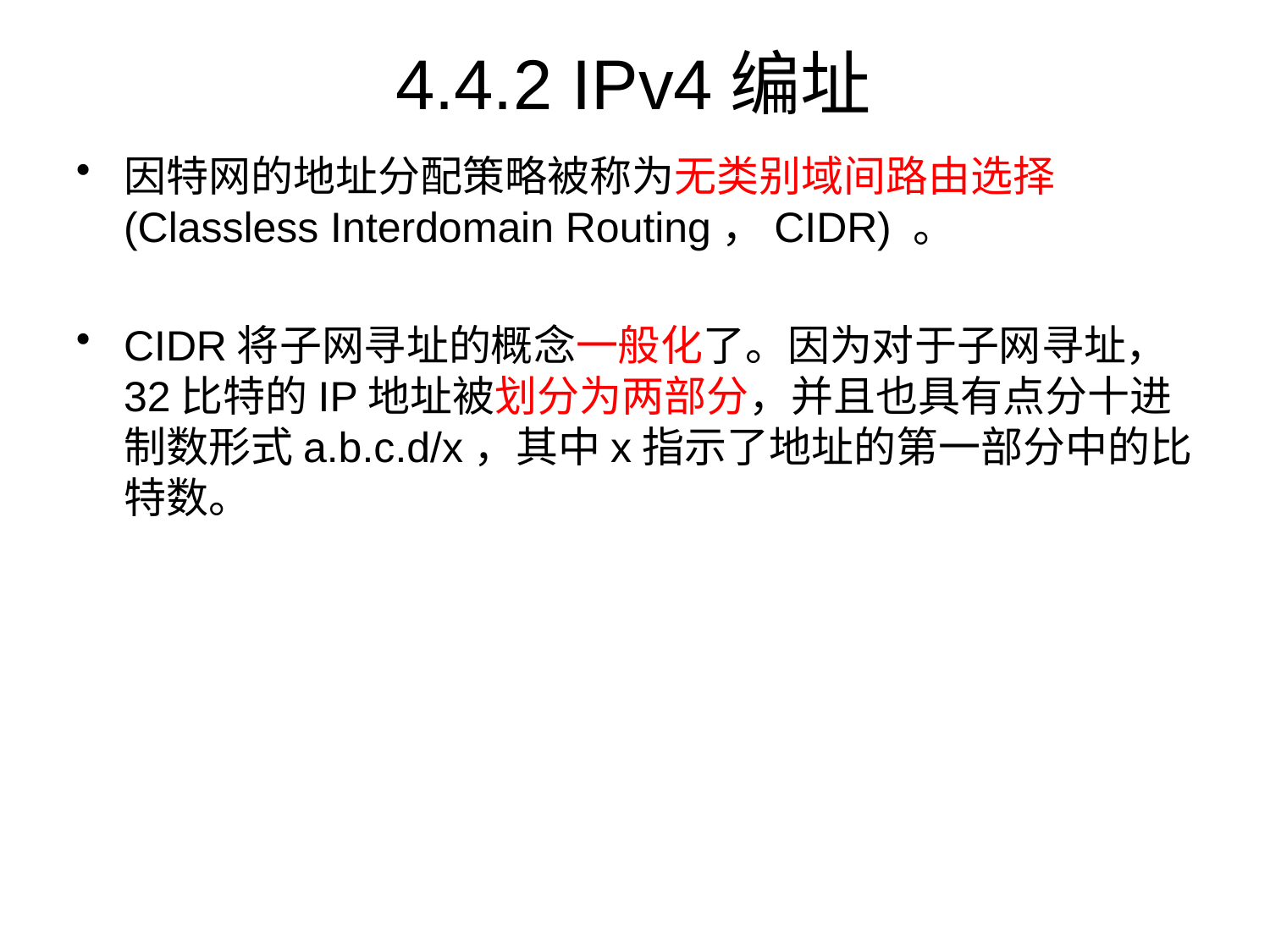

# 4.4.2 IPv4编址
因特网的地址分配策略被称为无类别域间路由选择(Classless Interdomain Routing，CIDR) 。

CIDR将子网寻址的概念一般化了。因为对于子网寻址， 32比特的IP地址被划分为两部分，并且也具有点分十进制数形式a.b.c.d/x，其中x指示了地址的第一部分中的比特数。